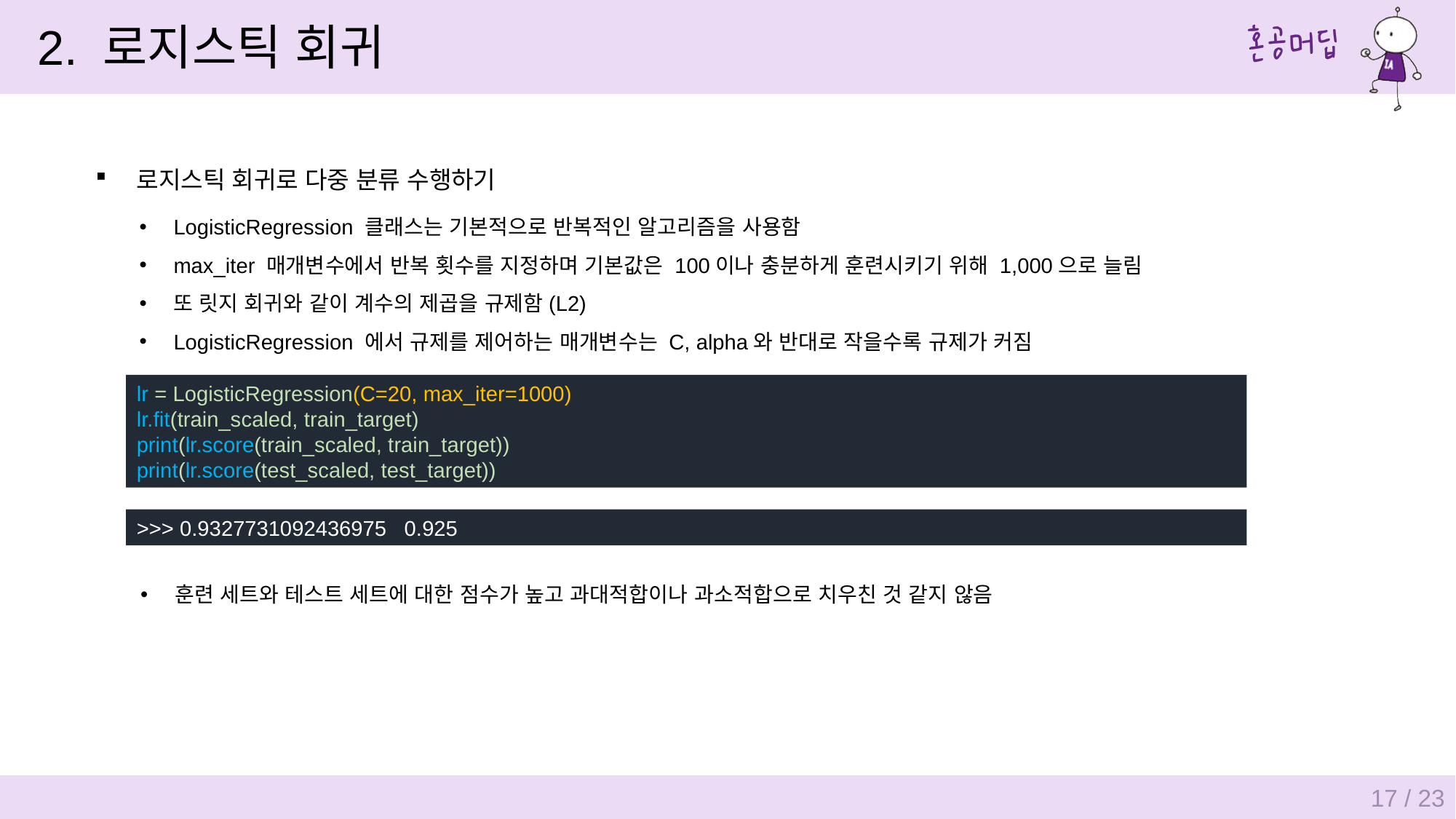

2. 로지스틱 회귀
로지스틱 회귀로 다중 분류 수행하기
LogisticRegression 클래스는 기본적으로 반복적인 알고리즘을 사용함
max_iter 매개변수에서 반복 횟수를 지정하며 기본값은 100이나 충분하게 훈련시키기 위해 1,000으로 늘림
또 릿지 회귀와 같이 계수의 제곱을 규제함(L2)
LogisticRegression 에서 규제를 제어하는 매개변수는 C, alpha와 반대로 작을수록 규제가 커짐
lr = LogisticRegression(C=20, max_iter=1000)
lr.fit(train_scaled, train_target)
print(lr.score(train_scaled, train_target))
print(lr.score(test_scaled, test_target))
>>> 0.9327731092436975   0.925
훈련 세트와 테스트 세트에 대한 점수가 높고 과대적합이나 과소적합으로 치우친 것 같지 않음
17 / 23